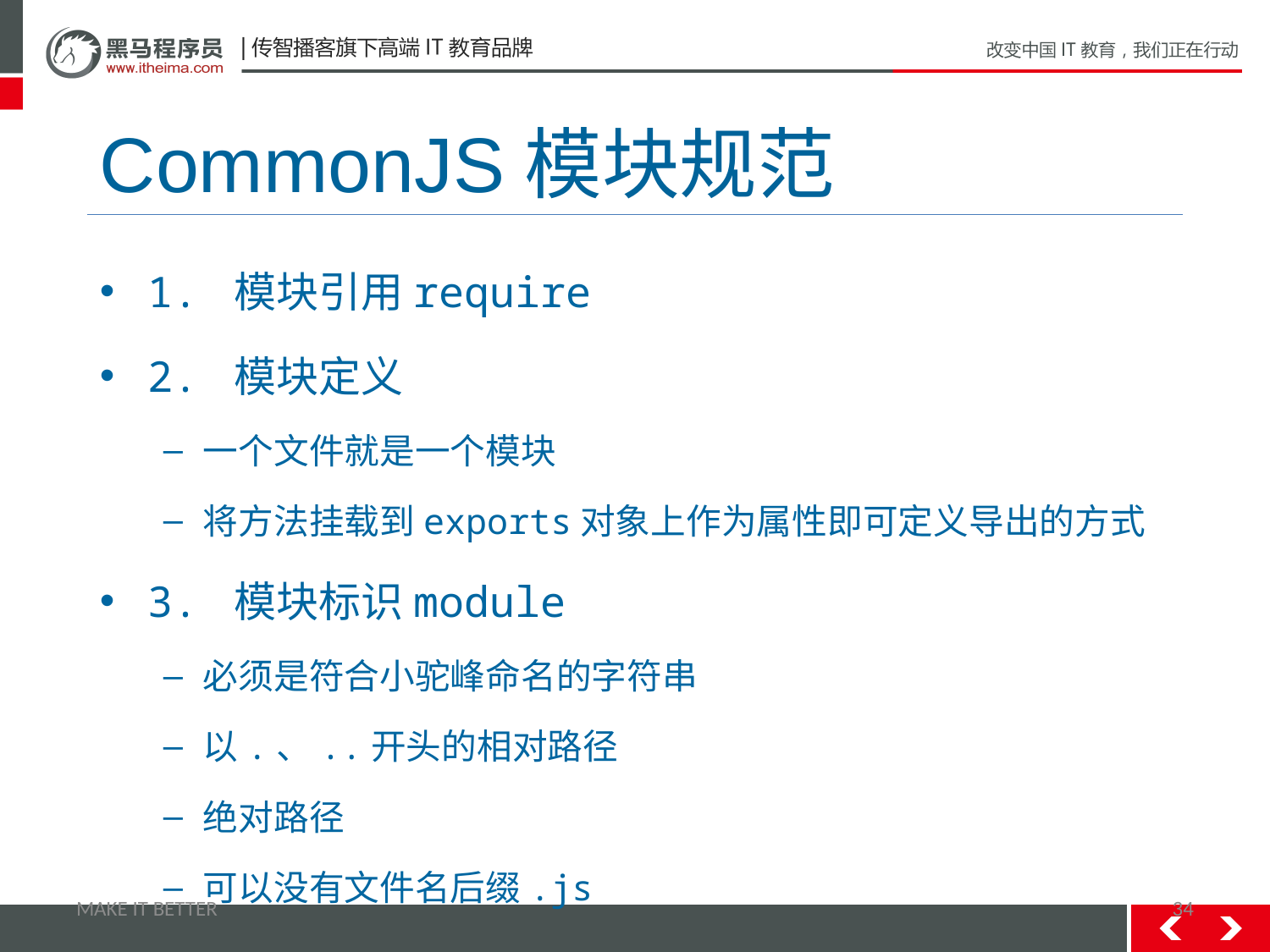

# CommonJS模块规范
1. 模块引用require
2. 模块定义
一个文件就是一个模块
将方法挂载到exports对象上作为属性即可定义导出的方式
3. 模块标识module
必须是符合小驼峰命名的字符串
以.、..开头的相对路径
绝对路径
可以没有文件名后缀.js

MAKE IT BETTER
34